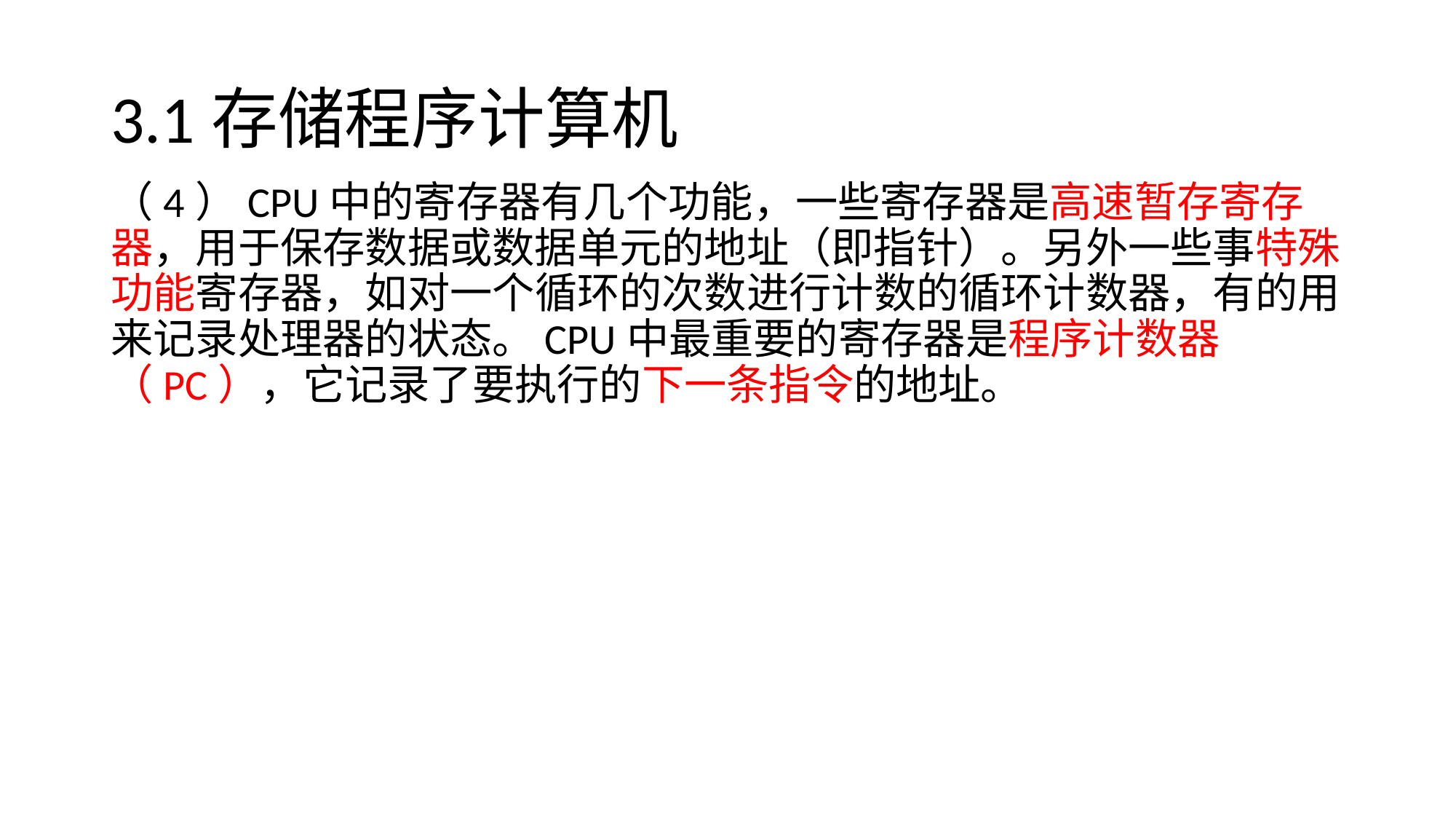

# 3.1存储程序计算机
（4）CPU中的寄存器有几个功能，一些寄存器是高速暂存寄存器，用于保存数据或数据单元的地址（即指针）。另外一些事特殊功能寄存器，如对一个循环的次数进行计数的循环计数器，有的用来记录处理器的状态。CPU中最重要的寄存器是程序计数器（PC），它记录了要执行的下一条指令的地址。